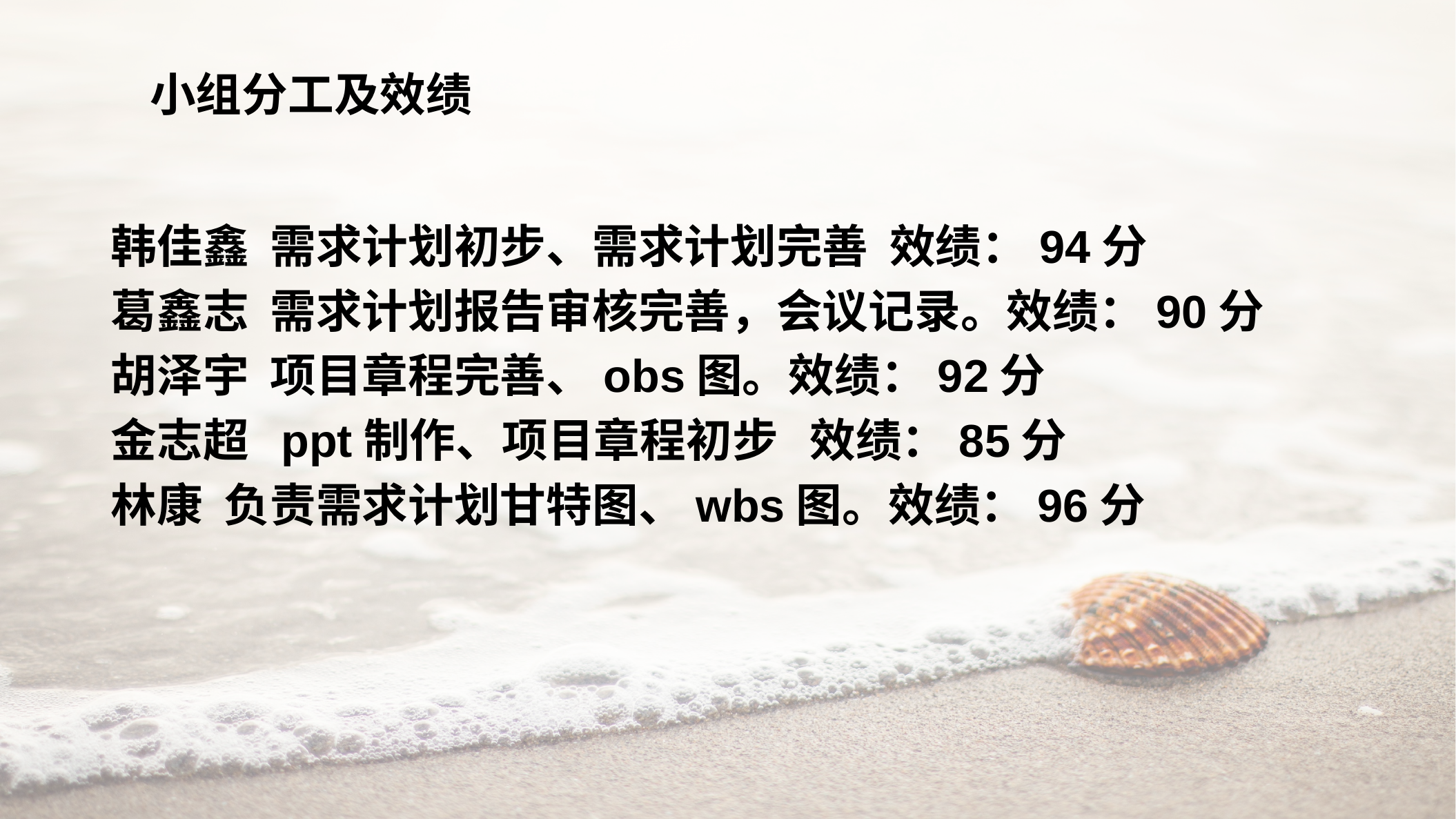

小组分工及效绩
韩佳鑫  需求计划初步、需求计划完善  效绩：94分
葛鑫志  需求计划报告审核完善，会议记录。效绩：90分
胡泽宇  项目章程完善、obs图。效绩：92分
金志超  ppt制作、项目章程初步   效绩：85分
林康  负责需求计划甘特图、wbs图。效绩：96分